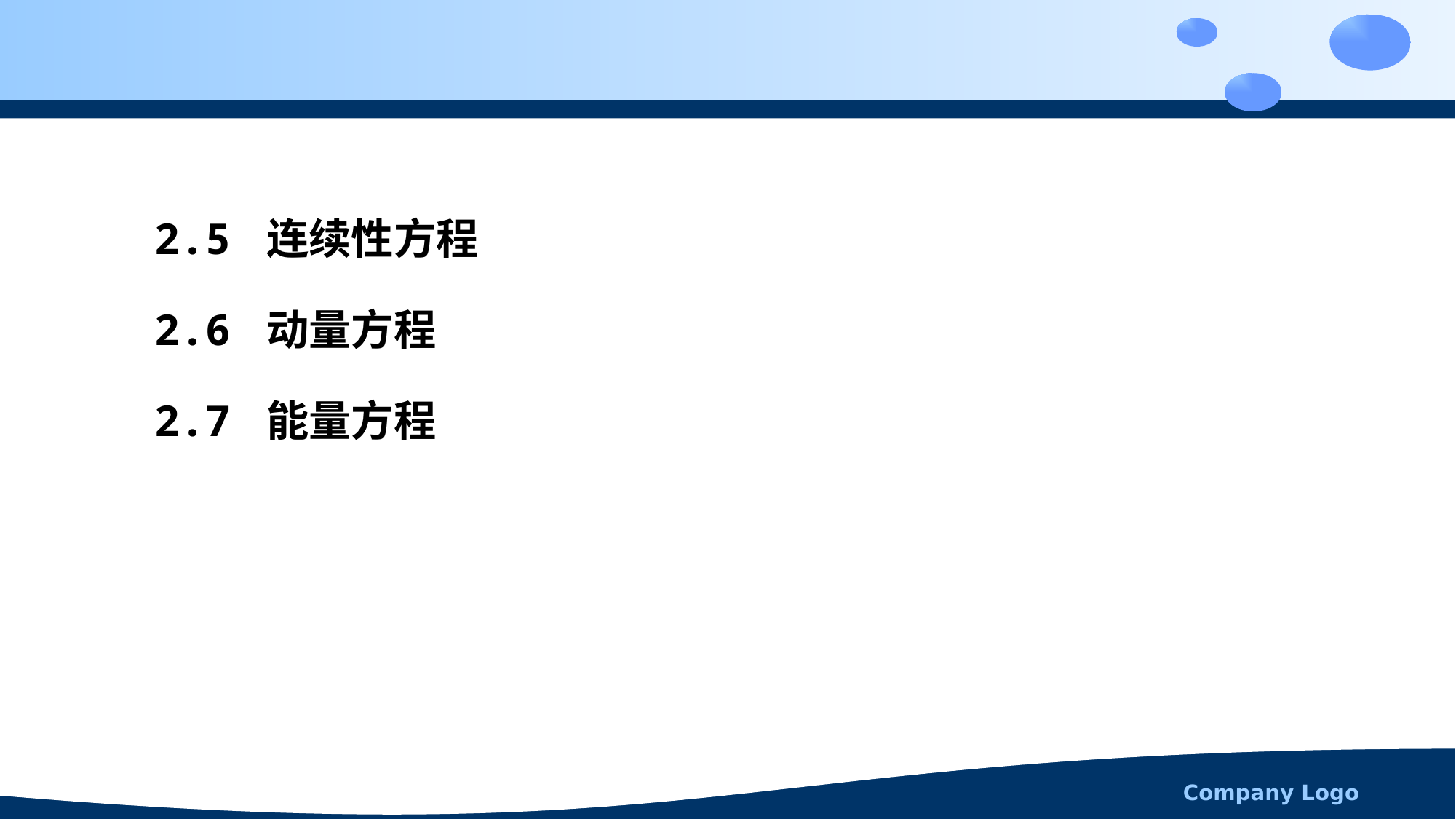

2.5 连续性方程
2.6 动量方程
2.7 能量方程
Company Logo